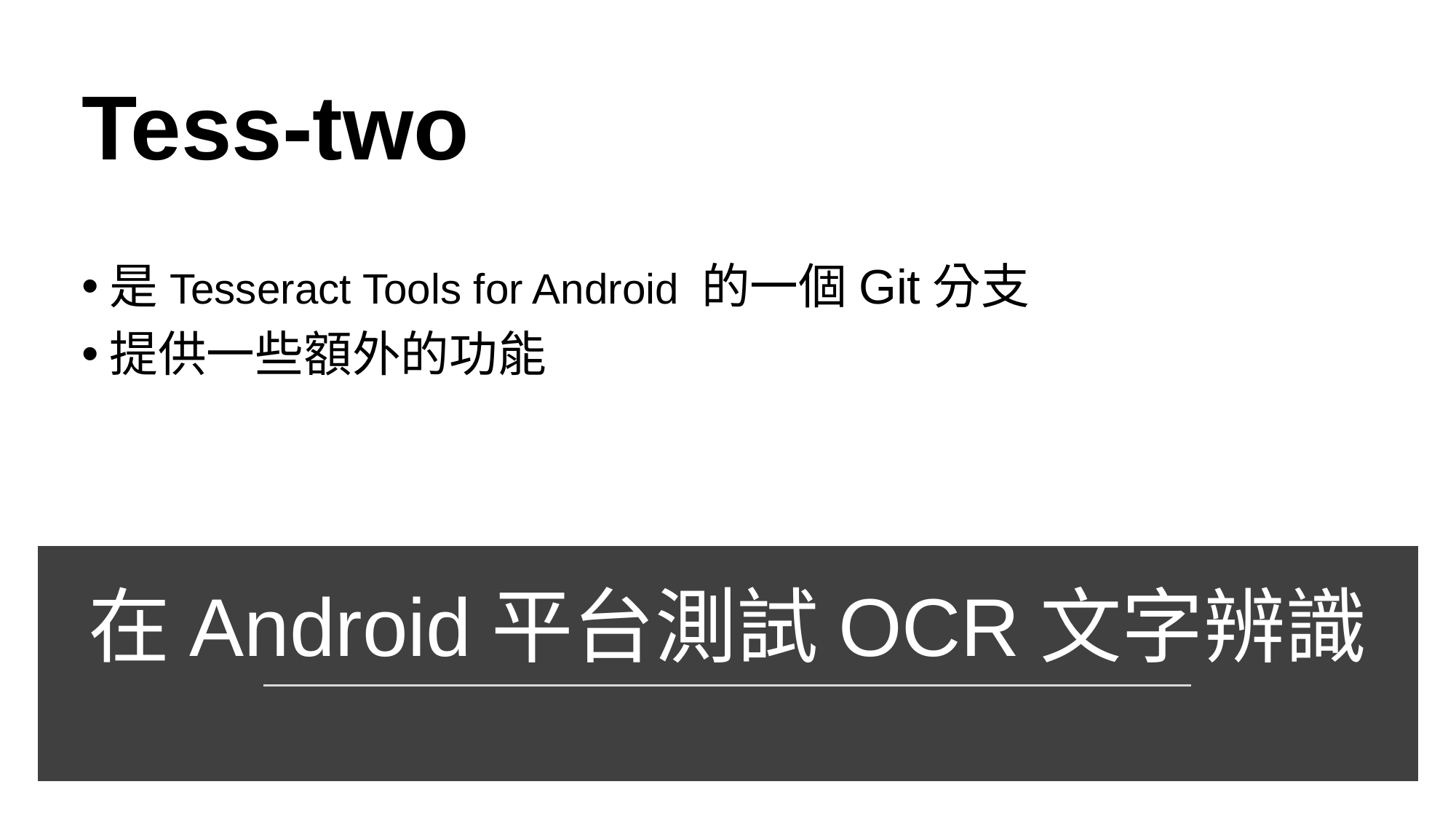

Tess-two

是Tesseract Tools for Android 的一個Git分支
提供一些額外的功能

# 在Android平台測試OCR文字辨識